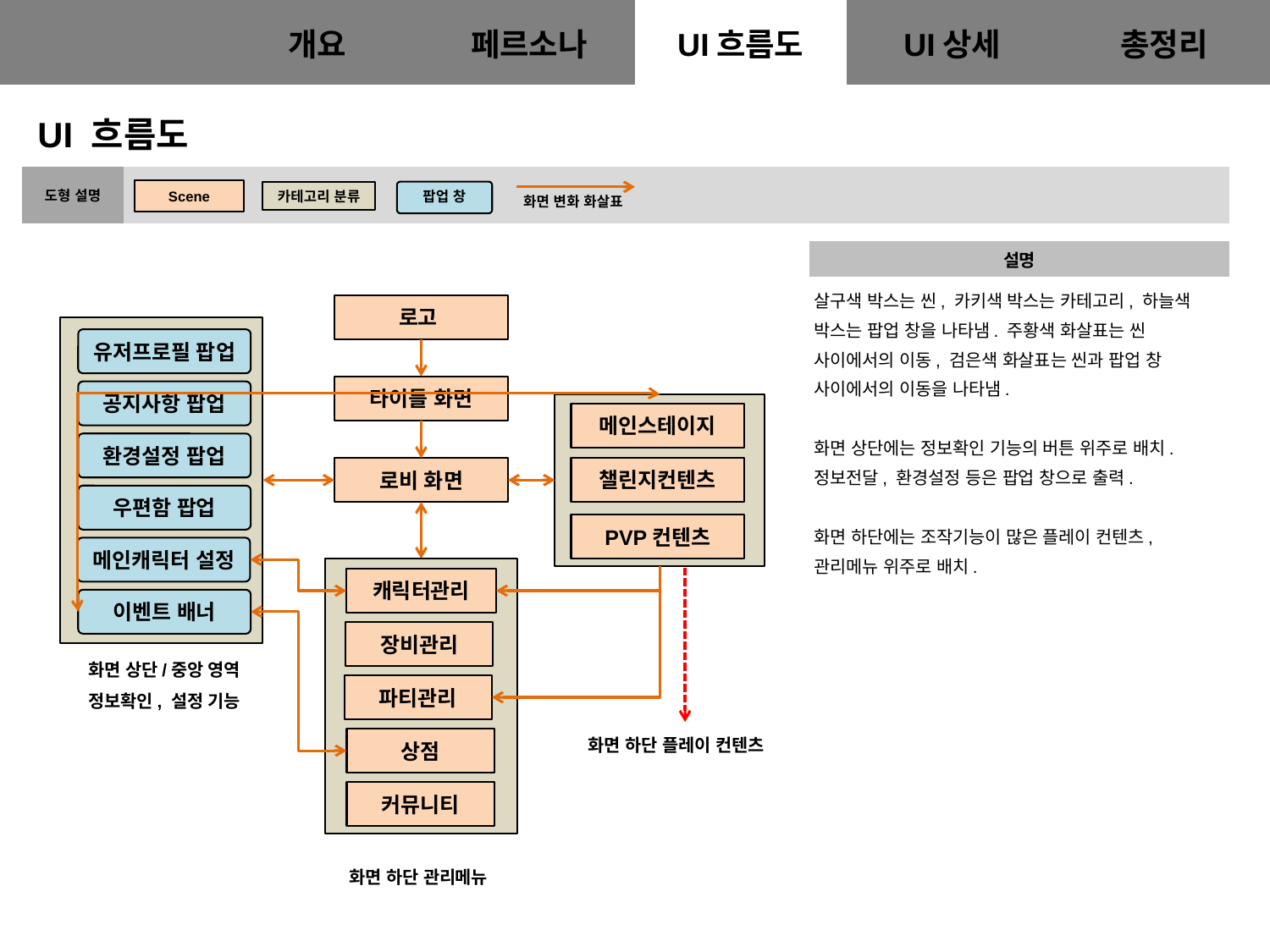

UI 흐름도
| 도형 설명 |  |
| --- | --- |
Scene
카테고리 분류
팝업 창
화면 변화 화살표
| 설명 |
| --- |
| 살구색 박스는 씬, 카키색 박스는 카테고리, 하늘색 박스는 팝업 창을 나타냄. 주황색 화살표는 씬 사이에서의 이동, 검은색 화살표는 씬과 팝업 창 사이에서의 이동을 나타냄. 화면 상단에는 정보확인 기능의 버튼 위주로 배치. 정보전달, 환경설정 등은 팝업 창으로 출력. 화면 하단에는 조작기능이 많은 플레이 컨텐츠, 관리메뉴 위주로 배치. |
로고

유저프로필 팝업
타이틀 화면
공지사항 팝업

메인스테이지
환경설정 팝업
챌린지컨텐츠
로비 화면
우편함 팝업
PVP컨텐츠
메인캐릭터 설정

캐릭터관리
이벤트 배너
장비관리
화면 상단/중앙 영역
정보확인, 설정 기능
파티관리
화면 하단 플레이 컨텐츠
상점
커뮤니티
화면 하단 관리메뉴